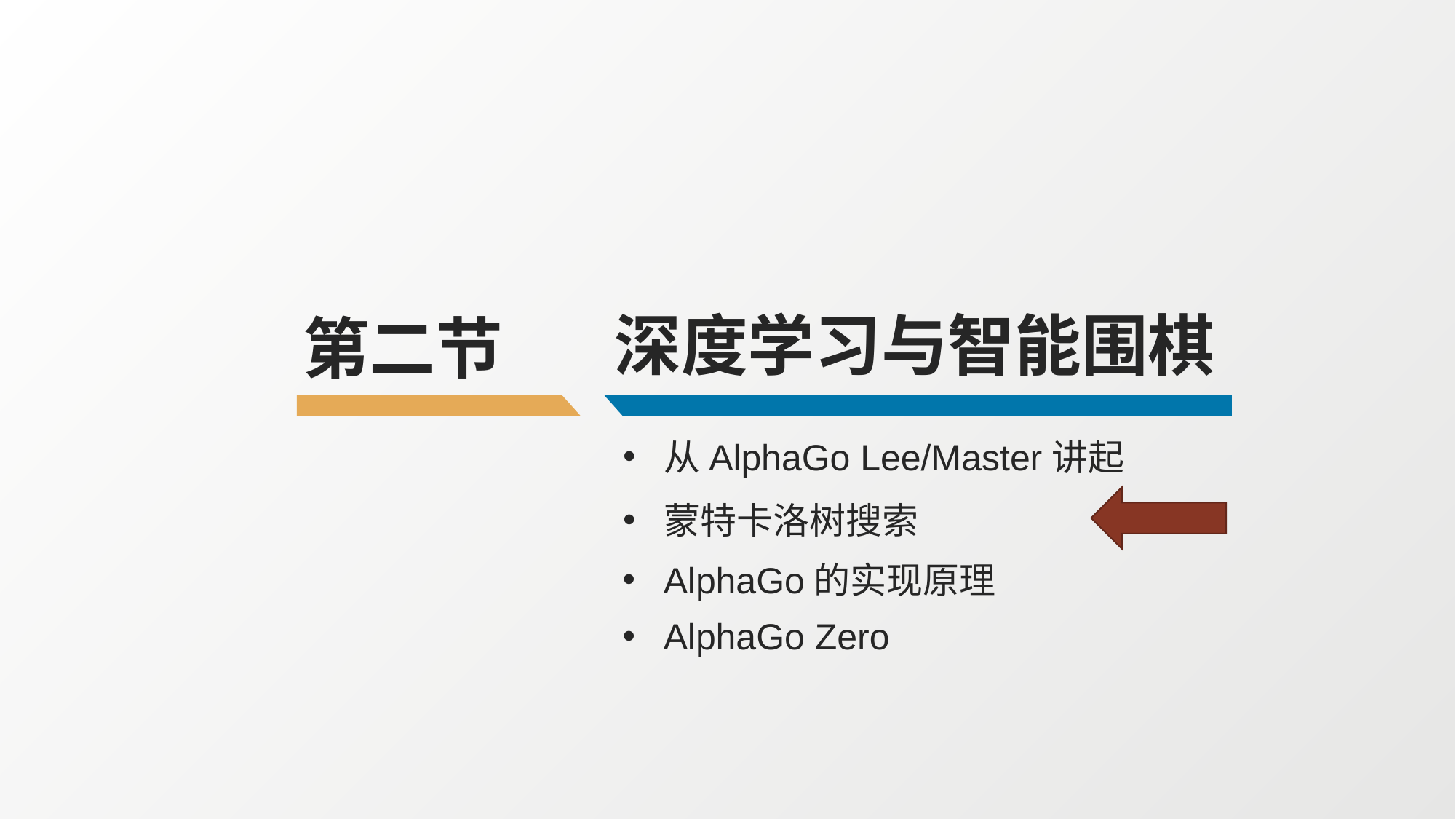

深度学习与智能围棋
第二节

从AlphaGo Lee/Master讲起

蒙特卡洛树搜索
AlphaGo的实现原理
AlphaGo Zero